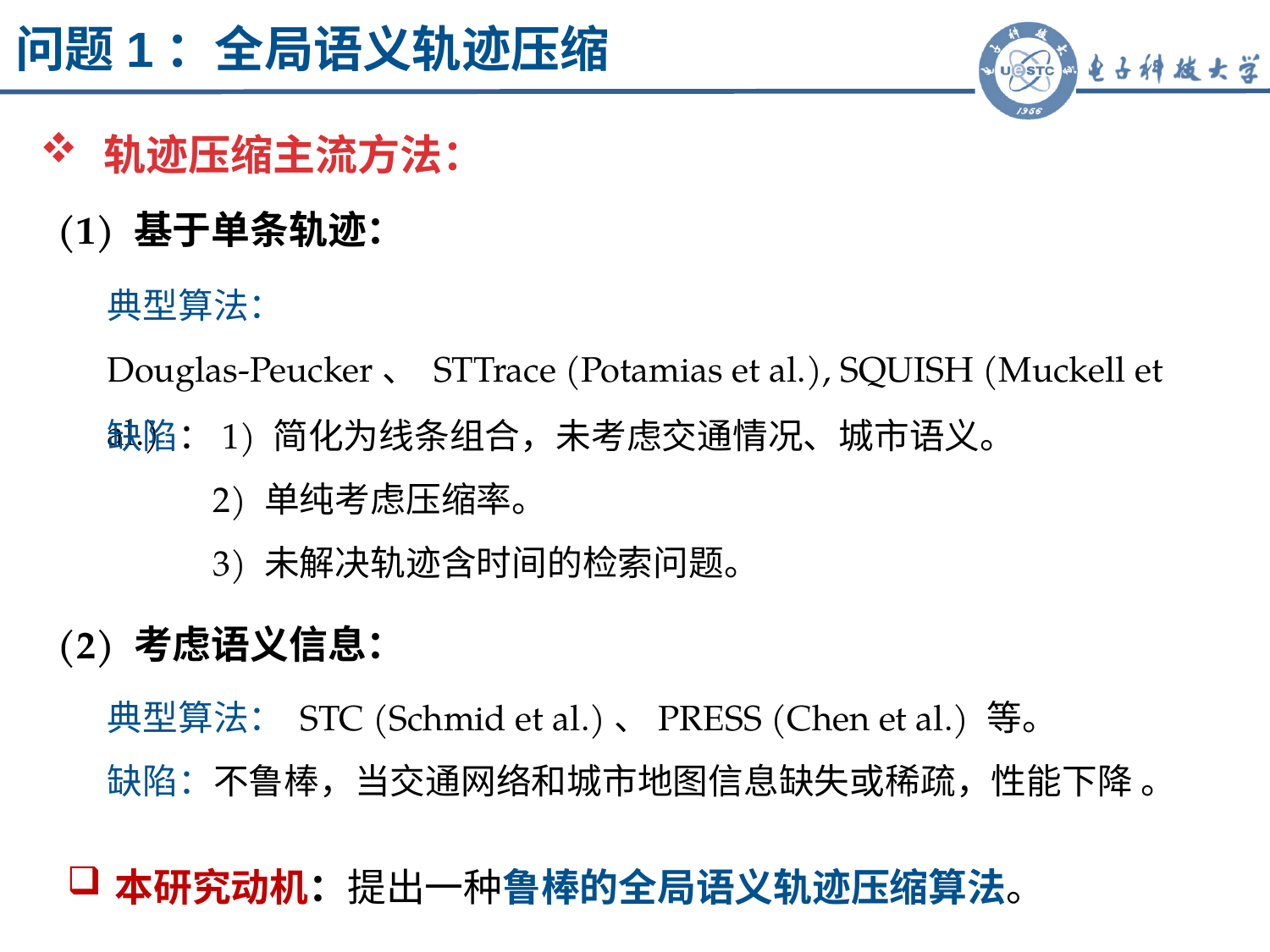

问题1：全局语义轨迹压缩
轨迹压缩主流方法：
(1) 基于单条轨迹：
典型算法：
Douglas-Peucker、 STTrace (Potamias et al.), SQUISH (Muckell et al.)

缺陷：1) 简化为线条组合，未考虑交通情况、城市语义。
2) 单纯考虑压缩率。
3) 未解决轨迹含时间的检索问题。
(2) 考虑语义信息：
典型算法： STC (Schmid et al.)、PRESS (Chen et al.) 等。
缺陷：不鲁棒，当交通网络和城市地图信息缺失或稀疏，性能下降 。
本研究动机：提出一种鲁棒的全局语义轨迹压缩算法。